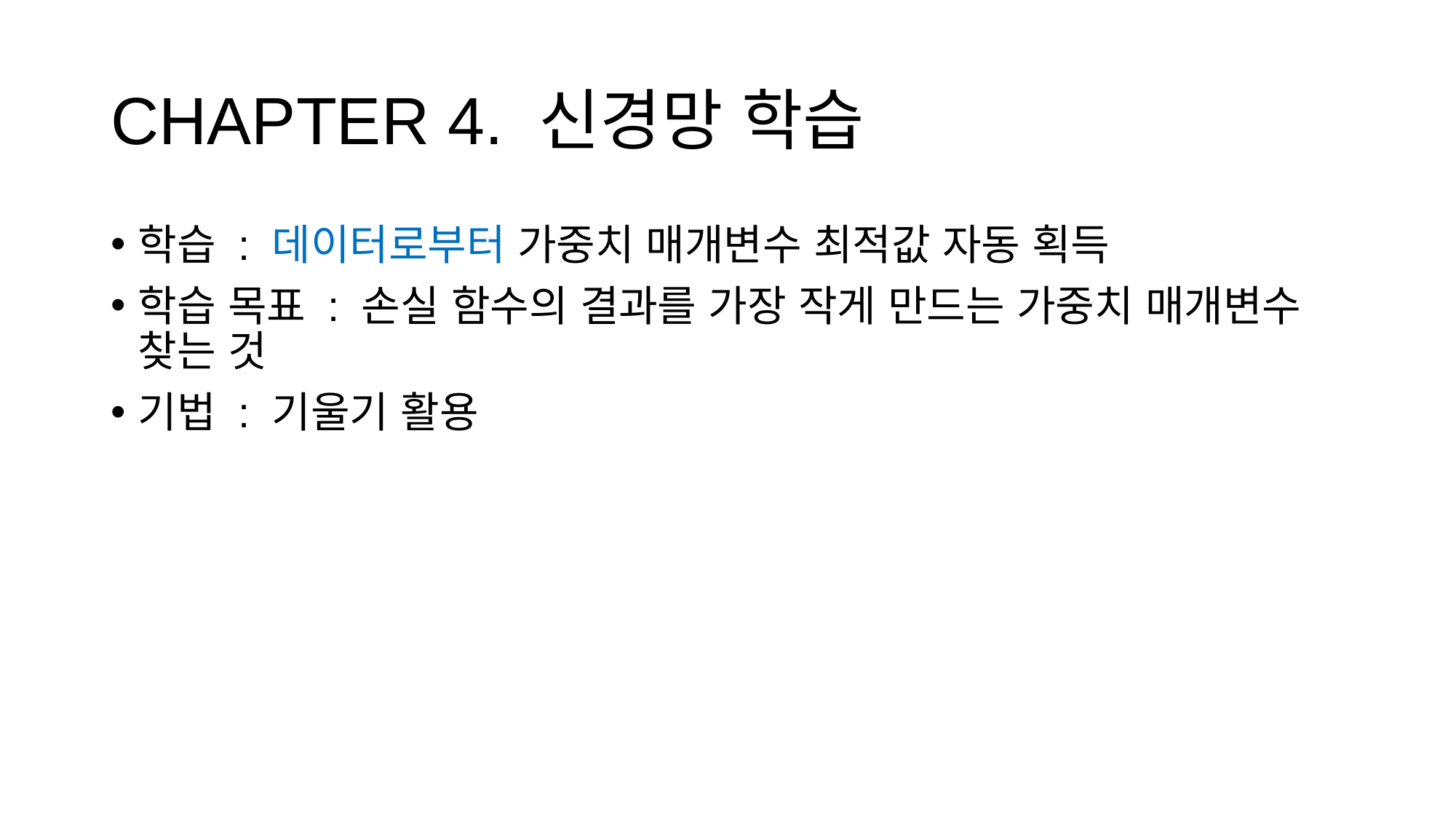

# CHAPTER 4. 신경망 학습
학습 : 데이터로부터 가중치 매개변수 최적값 자동 획득
학습 목표 : 손실 함수의 결과를 가장 작게 만드는 가중치 매개변수 찾는 것
기법 : 기울기 활용